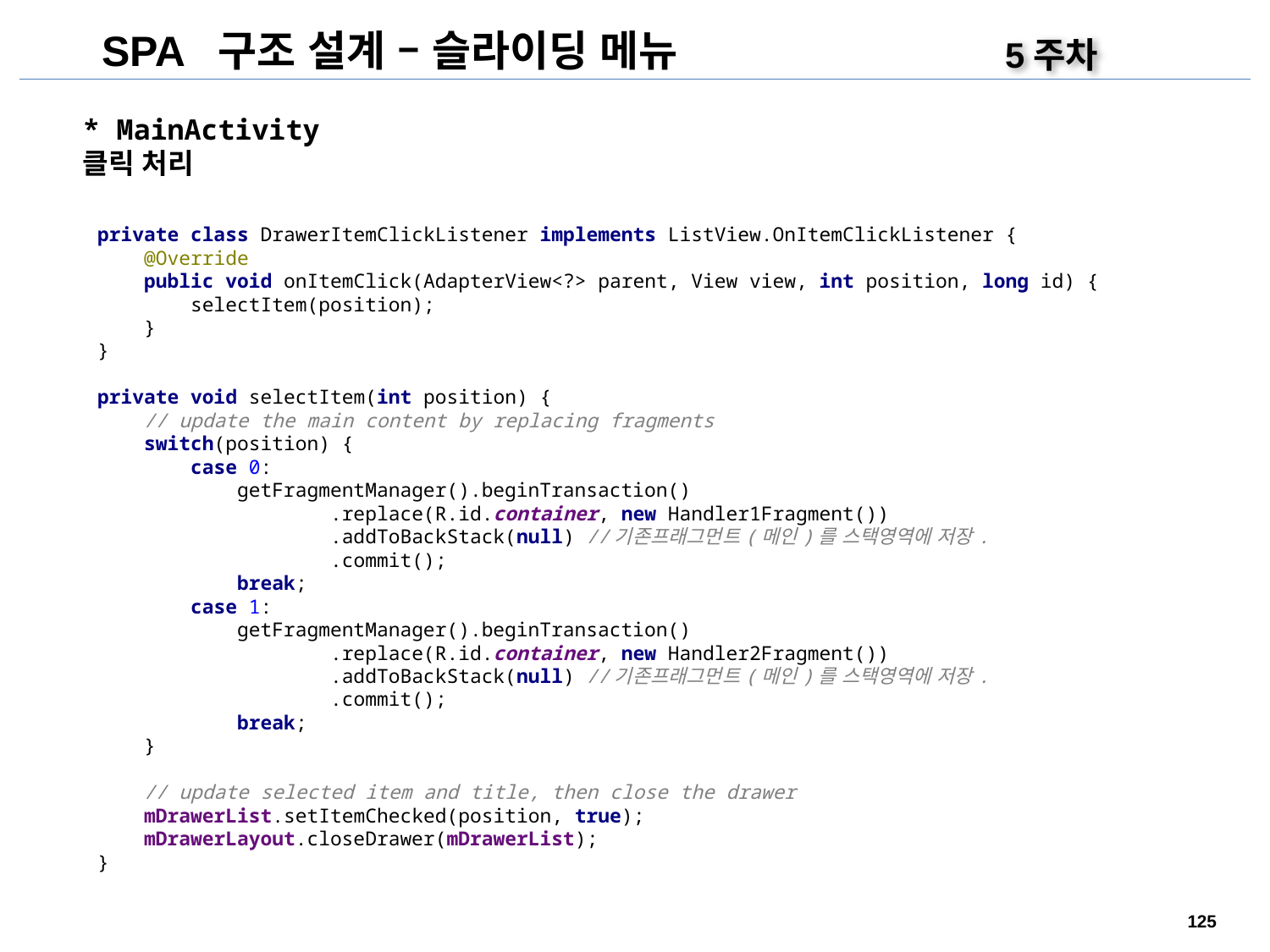

SPA  구조 설계 – 슬라이딩 메뉴
5주차
* MainActivity
클릭 처리
private class DrawerItemClickListener implements ListView.OnItemClickListener {
    @Override
    public void onItemClick(AdapterView<?> parent, View view, int position, long id) {
        selectItem(position);
    }
}
private void selectItem(int position) {
    // update the main content by replacing fragments
    switch(position) {
        case 0:
            getFragmentManager().beginTransaction()
                    .replace(R.id.container, new Handler1Fragment())
                    .addToBackStack(null) //기존프래그먼트(메인)를 스택영역에 저장.
                    .commit();
            break;
        case 1:
            getFragmentManager().beginTransaction()
                    .replace(R.id.container, new Handler2Fragment())
                    .addToBackStack(null) //기존프래그먼트(메인)를 스택영역에 저장.
                    .commit();
            break;
    }
    // update selected item and title, then close the drawer
    mDrawerList.setItemChecked(position, true);
    mDrawerLayout.closeDrawer(mDrawerList);
}